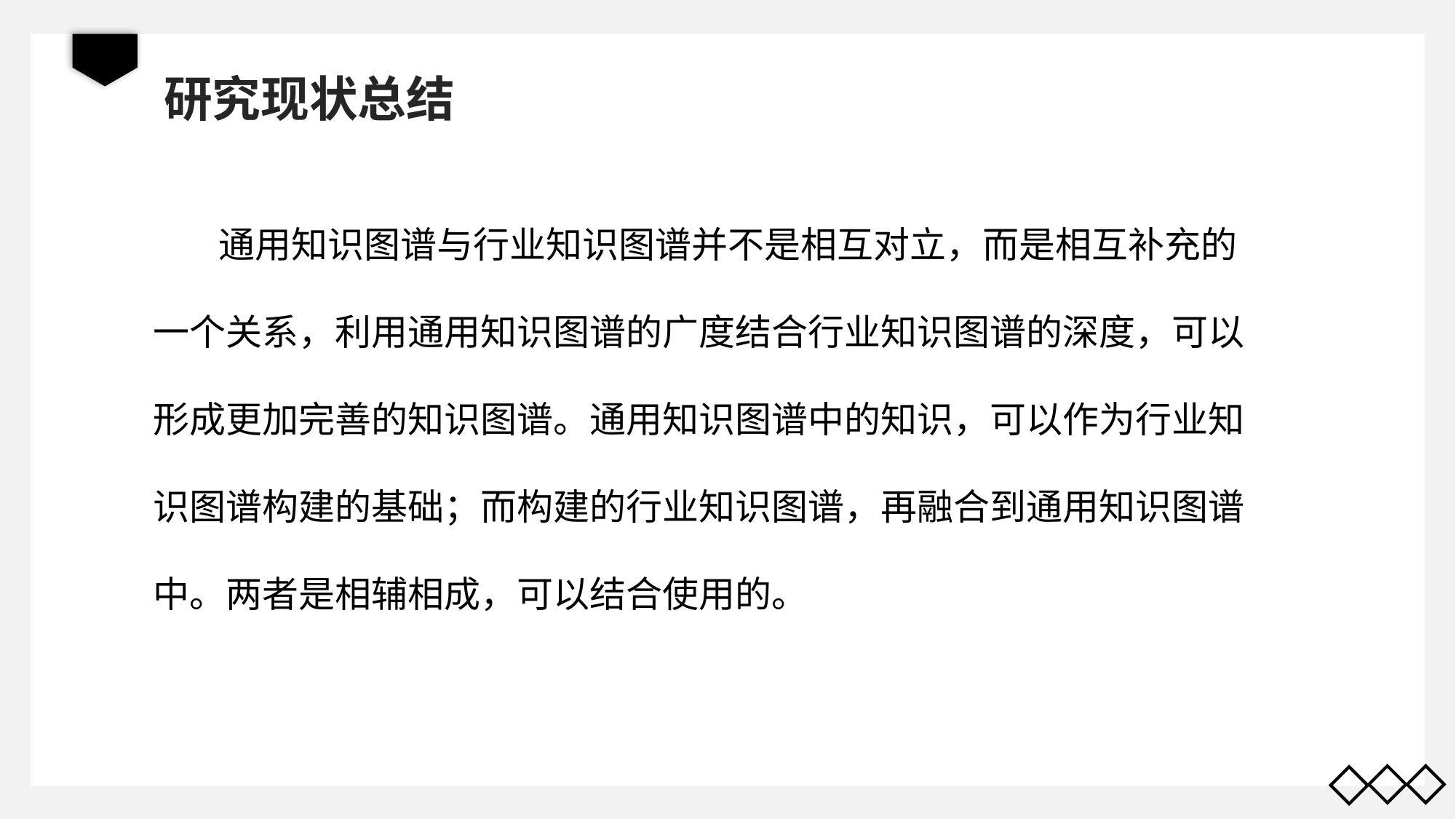

研究现状总结
       通用知识图谱与行业知识图谱并不是相互对立，而是相互补充的一个关系，利用通用知识图谱的广度结合行业知识图谱的深度，可以形成更加完善的知识图谱。通用知识图谱中的知识，可以作为行业知识图谱构建的基础；而构建的行业知识图谱，再融合到通用知识图谱中。两者是相辅相成，可以结合使用的。